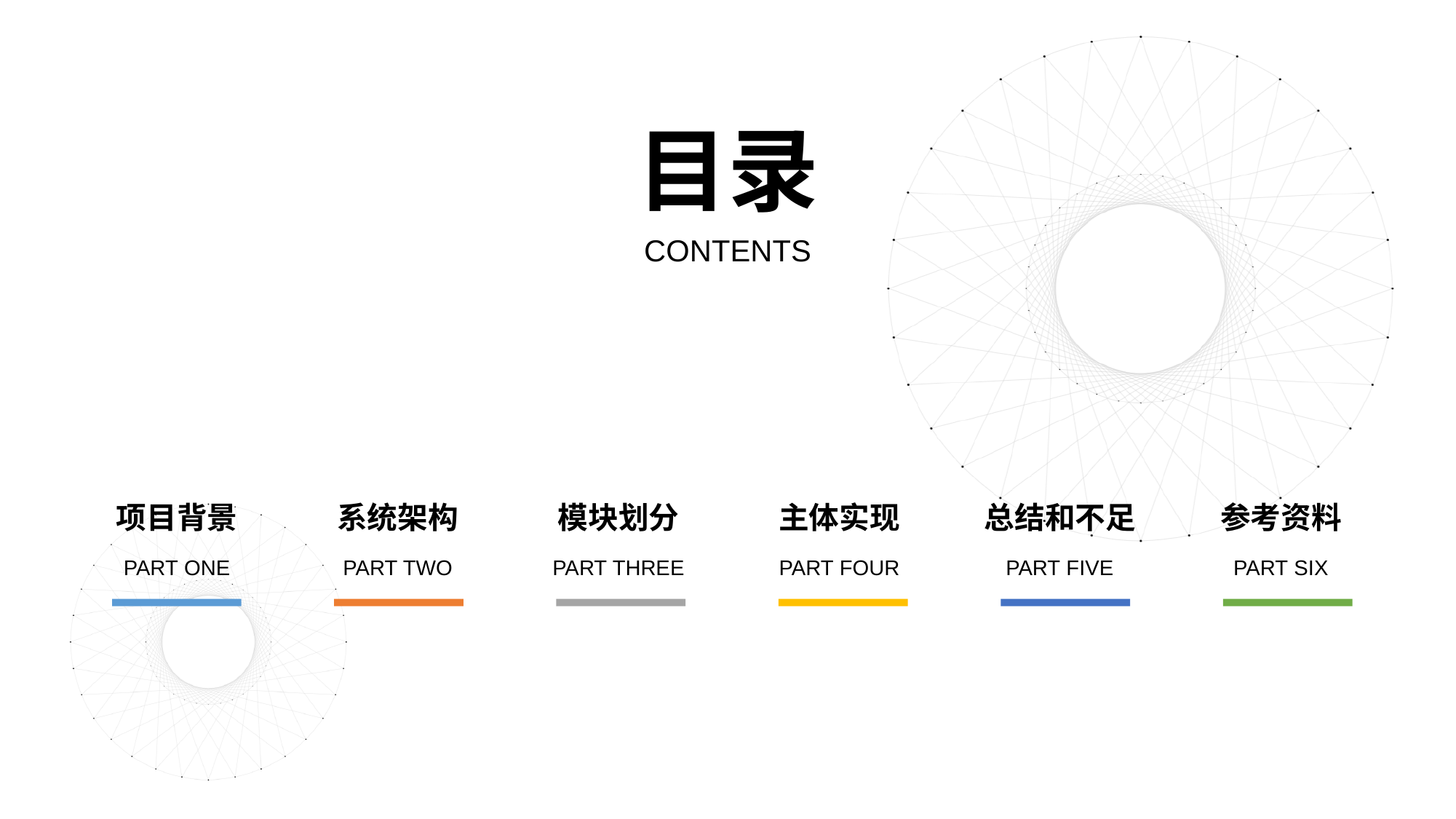

目录
CONTENTS
系统架构
模块划分
主体实现
参考资料
项目背景
总结和不足
PART TWO
PART THREE
PART FOUR
PART SIX
PART ONE
PART FIVE